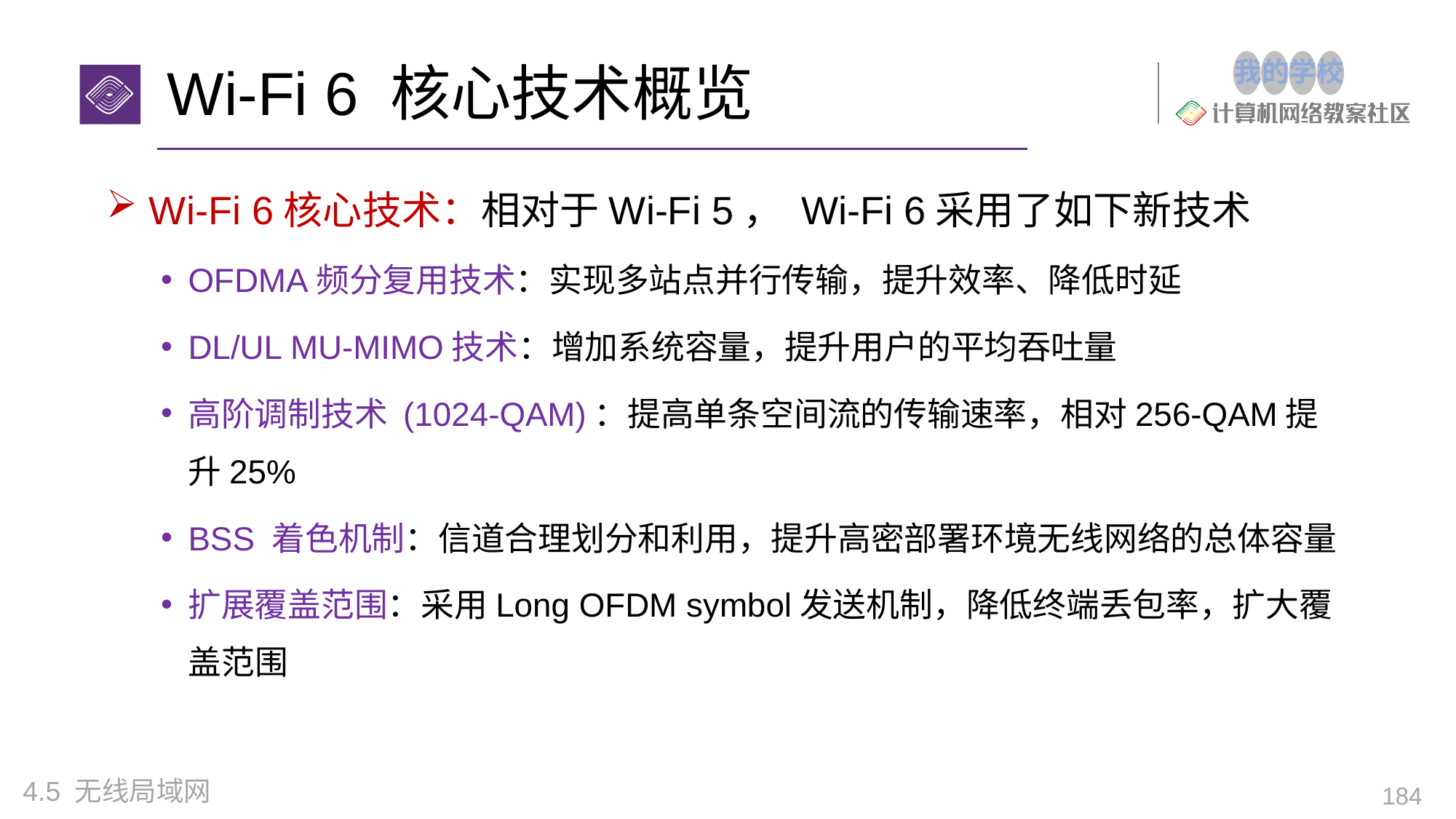

# Wi-Fi 6 核心技术概览
Wi-Fi 6核心技术：相对于Wi-Fi 5， Wi-Fi 6采用了如下新技术
OFDMA频分复用技术：实现多站点并行传输，提升效率、降低时延
DL/UL MU-MIMO技术：增加系统容量，提升用户的平均吞吐量
高阶调制技术 (1024-QAM)：提高单条空间流的传输速率，相对256-QAM提升25%
BSS 着色机制：信道合理划分和利用，提升高密部署环境无线网络的总体容量
扩展覆盖范围：采用Long OFDM symbol发送机制，降低终端丢包率，扩大覆盖范围
4.5 无线局域网
184